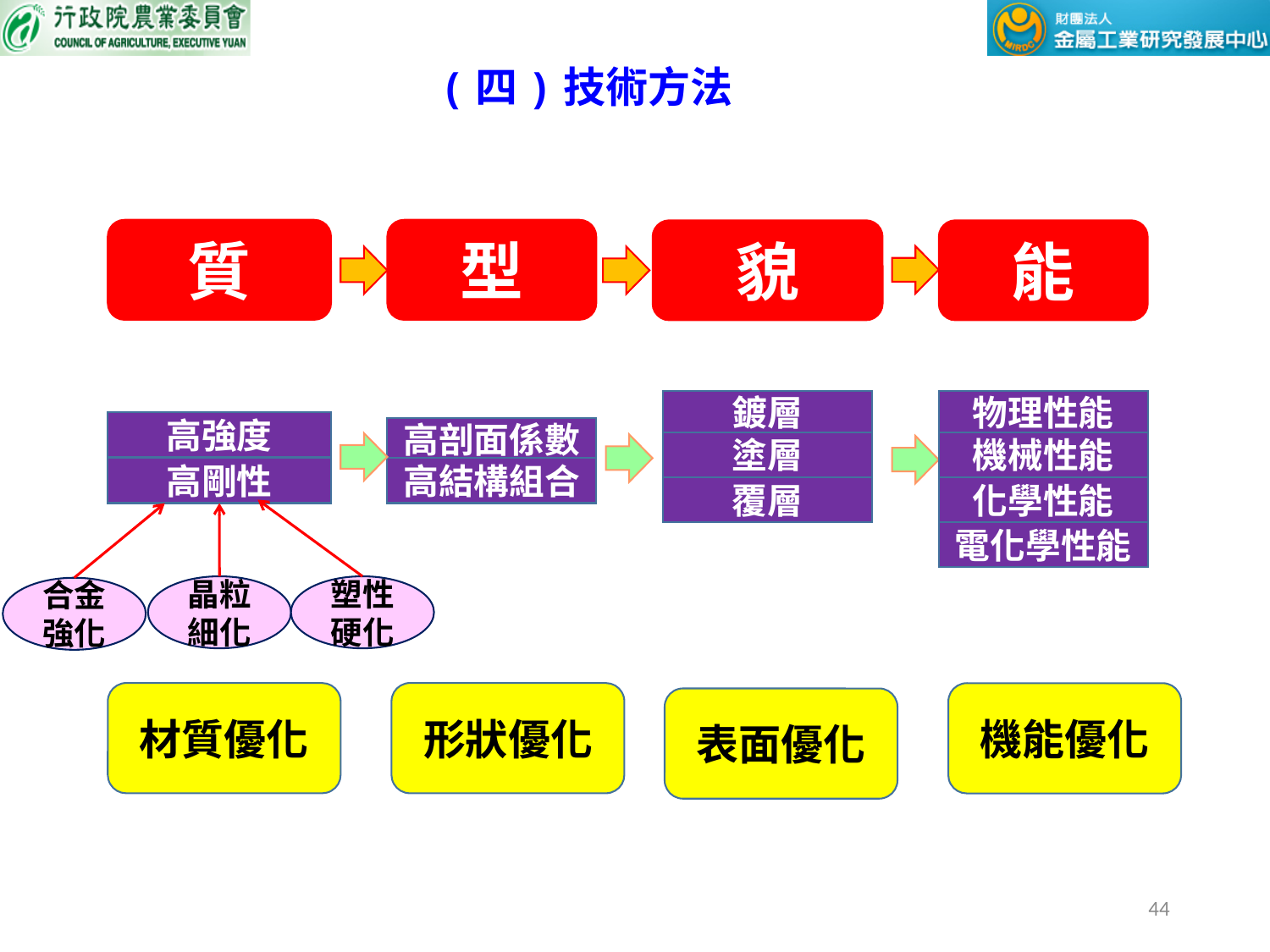

(四)技術方法
質
型
貌
能

鍍層
物理性能
高強度
高剖面係數
塗層
機械性能

高剛性
高結構組合
覆層
化學性能
電化學性能
塑性硬化
晶粒細化
合金強化
材質優化
形狀優化
機能優化
表面優化
44